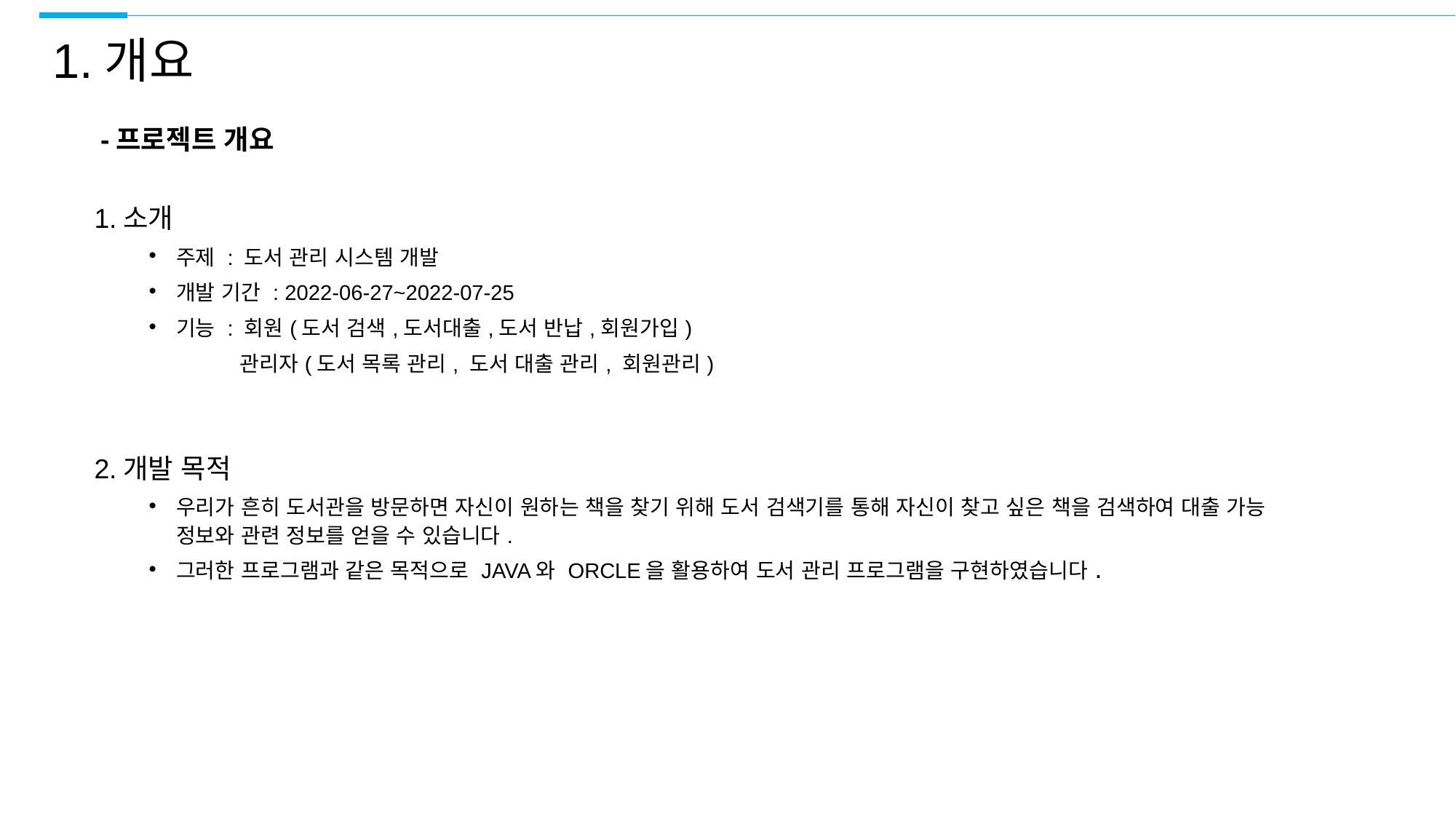

1.개요
-프로젝트 개요
1.소개
주제 : 도서 관리 시스템 개발
개발 기간 : 2022-06-27~2022-07-25
기능 : 회원(도서 검색,도서대출,도서 반납,회원가입)
     관리자(도서 목록 관리, 도서 대출 관리, 회원관리)

2.개발 목적
우리가 흔히 도서관을 방문하면 자신이 원하는 책을 찾기 위해 도서 검색기를 통해 자신이 찾고 싶은 책을 검색하여 대출 가능 정보와 관련 정보를 얻을 수 있습니다.
그러한 프로그램과 같은 목적으로 JAVA와 ORCLE을 활용하여 도서 관리 프로그램을 구현하였습니다.